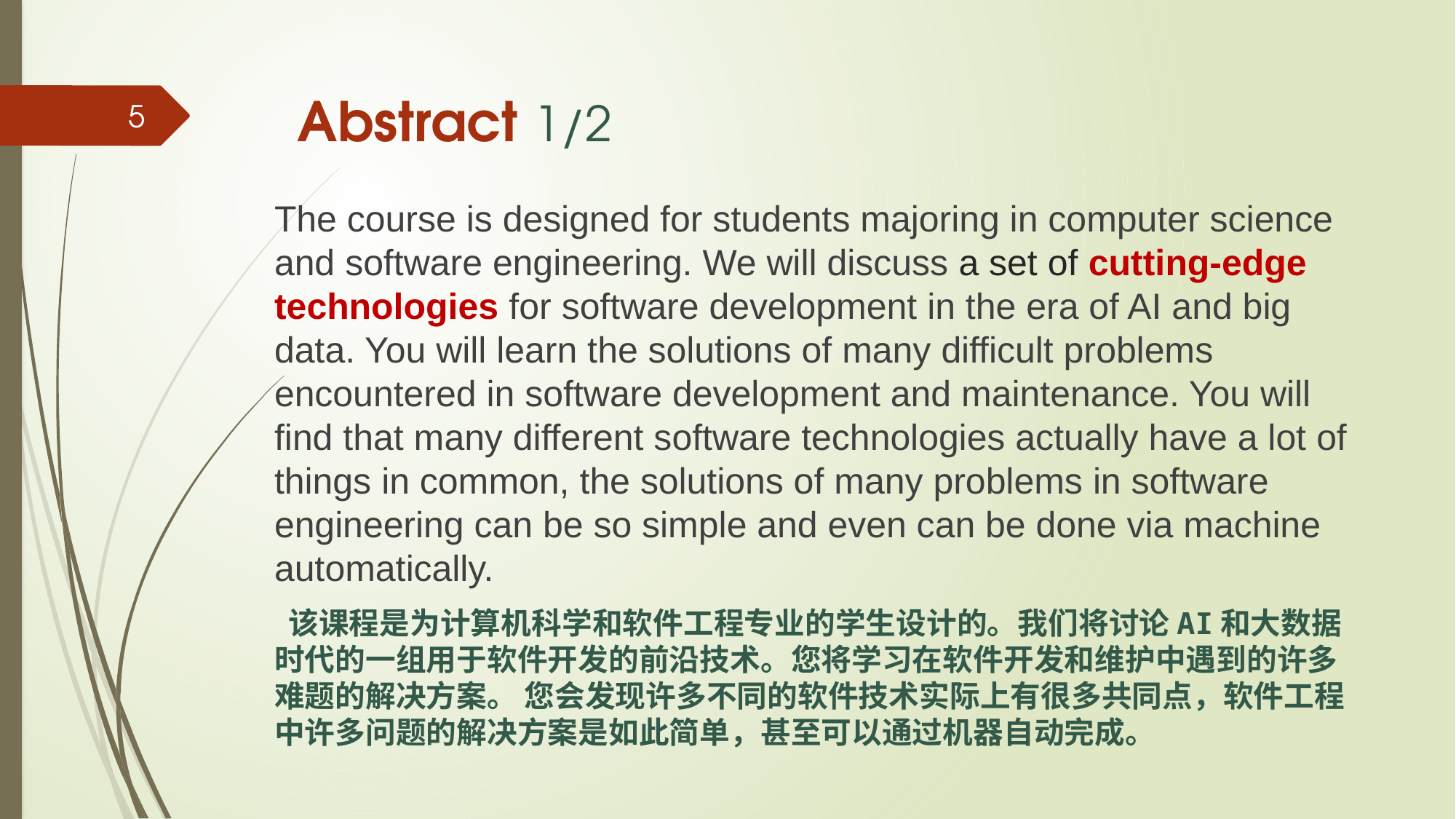

# Abstract 1/2
5
The course is designed for students majoring in computer science and software engineering. We will discuss a set of cutting-edge technologies for software development in the era of AI and big data. You will learn the solutions of many difficult problems encountered in software development and maintenance. You will find that many different software technologies actually have a lot of things in common, the solutions of many problems in software engineering can be so simple and even can be done via machine automatically.
 该课程是为计算机科学和软件工程专业的学生设计的。我们将讨论AI和大数据时代的一组用于软件开发的前沿技术。您将学习在软件开发和维护中遇到的许多难题的解决方案。 您会发现许多不同的软件技术实际上有很多共同点，软件工程中许多问题的解决方案是如此简单，甚至可以通过机器自动完成。